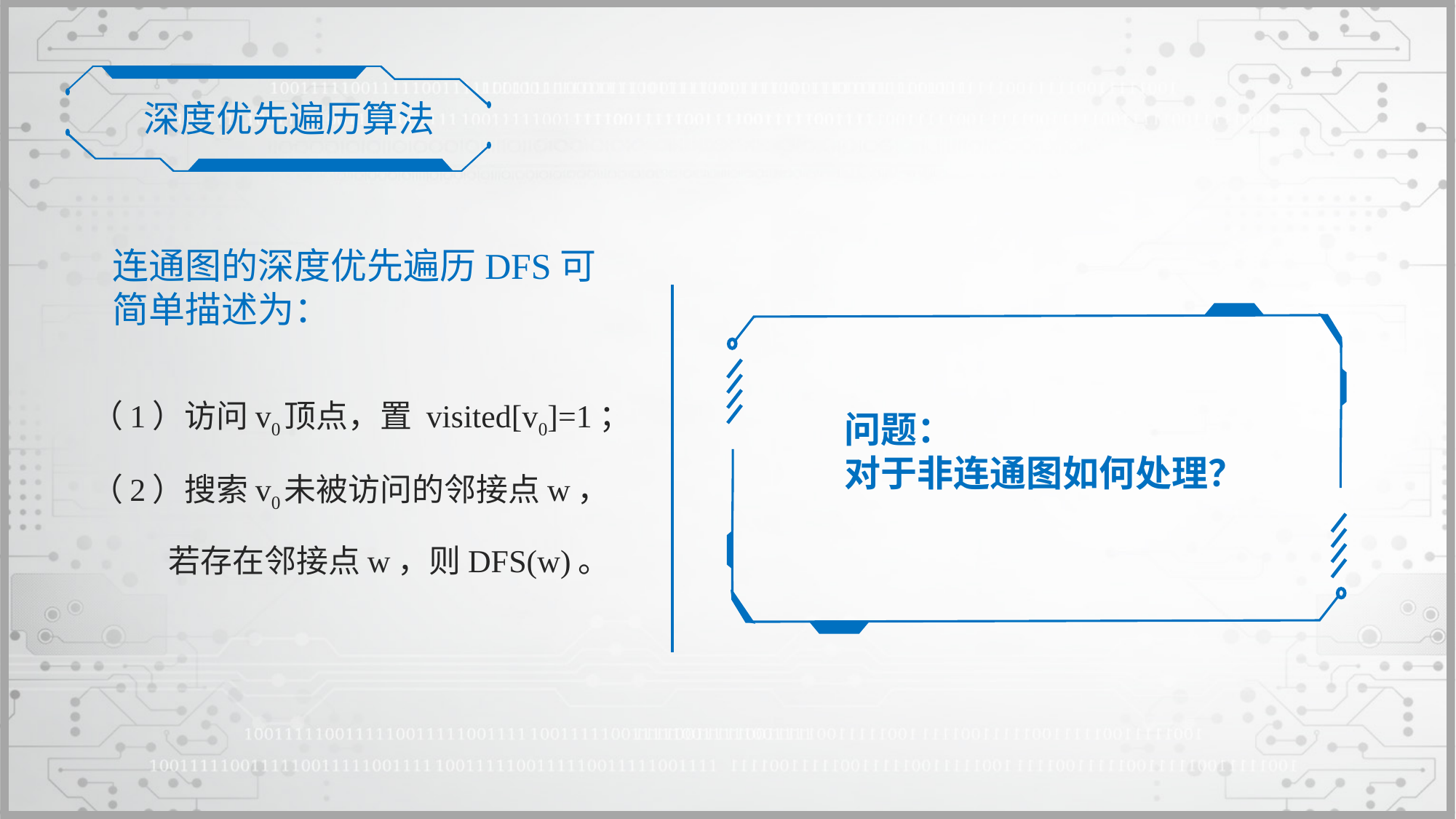

深度优先遍历算法
连通图的深度优先遍历DFS可简单描述为：

问题：
对于非连通图如何处理？
（1）访问v0顶点，置 visited[v0]=1；
（2）搜索v0未被访问的邻接点w，
          若存在邻接点w，则DFS(w)。